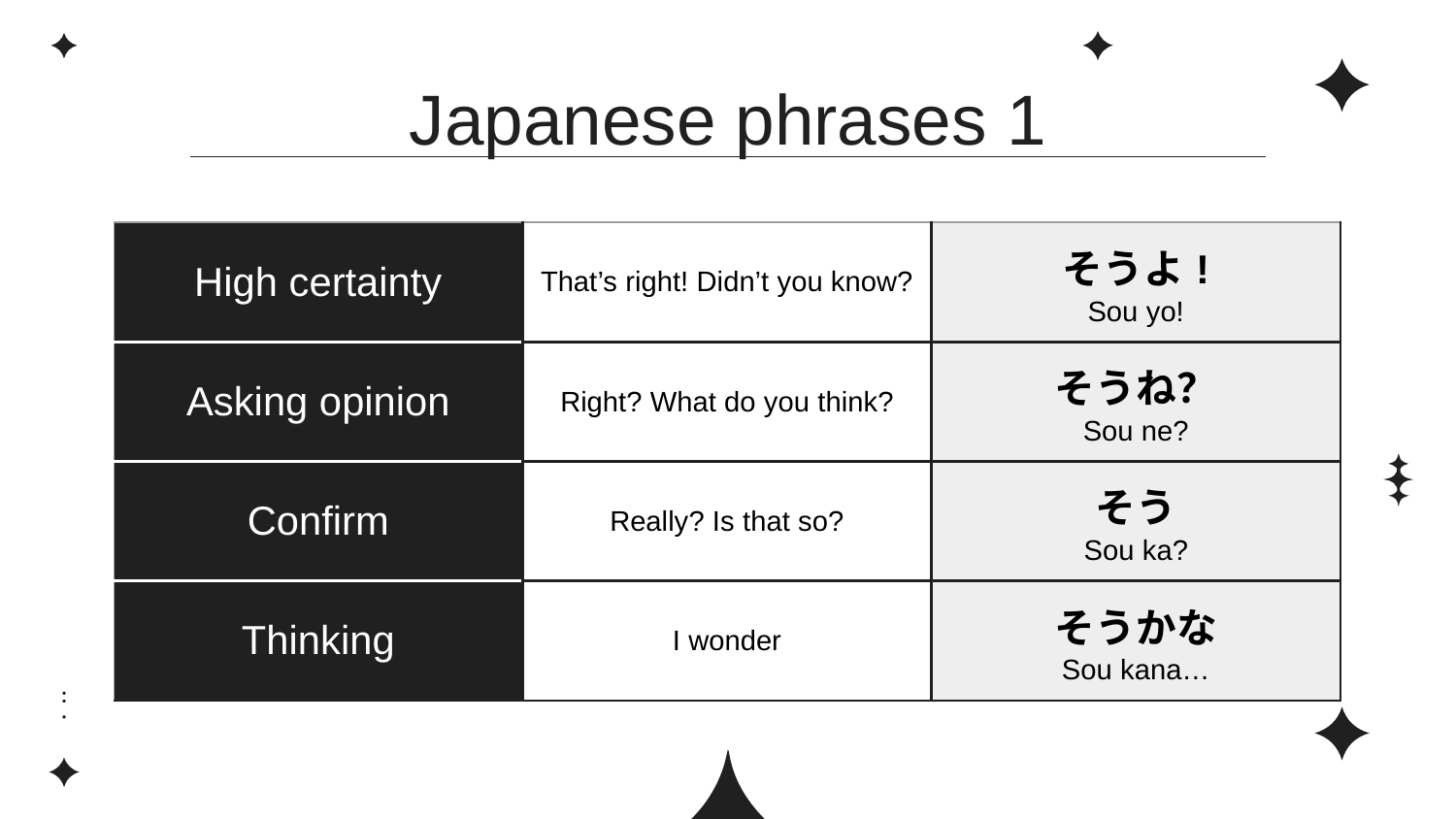

# Japanese phrases 1
| High certainty | That’s right! Didn’t you know? | そうよ! Sou yo! |
| --- | --- | --- |
| Asking opinion | Right? What do you think? | そうね？ Sou ne? |
| Confirm | Really? Is that so? | そう Sou ka? |
| Thinking | I wonder | そうかな Sou kana… |